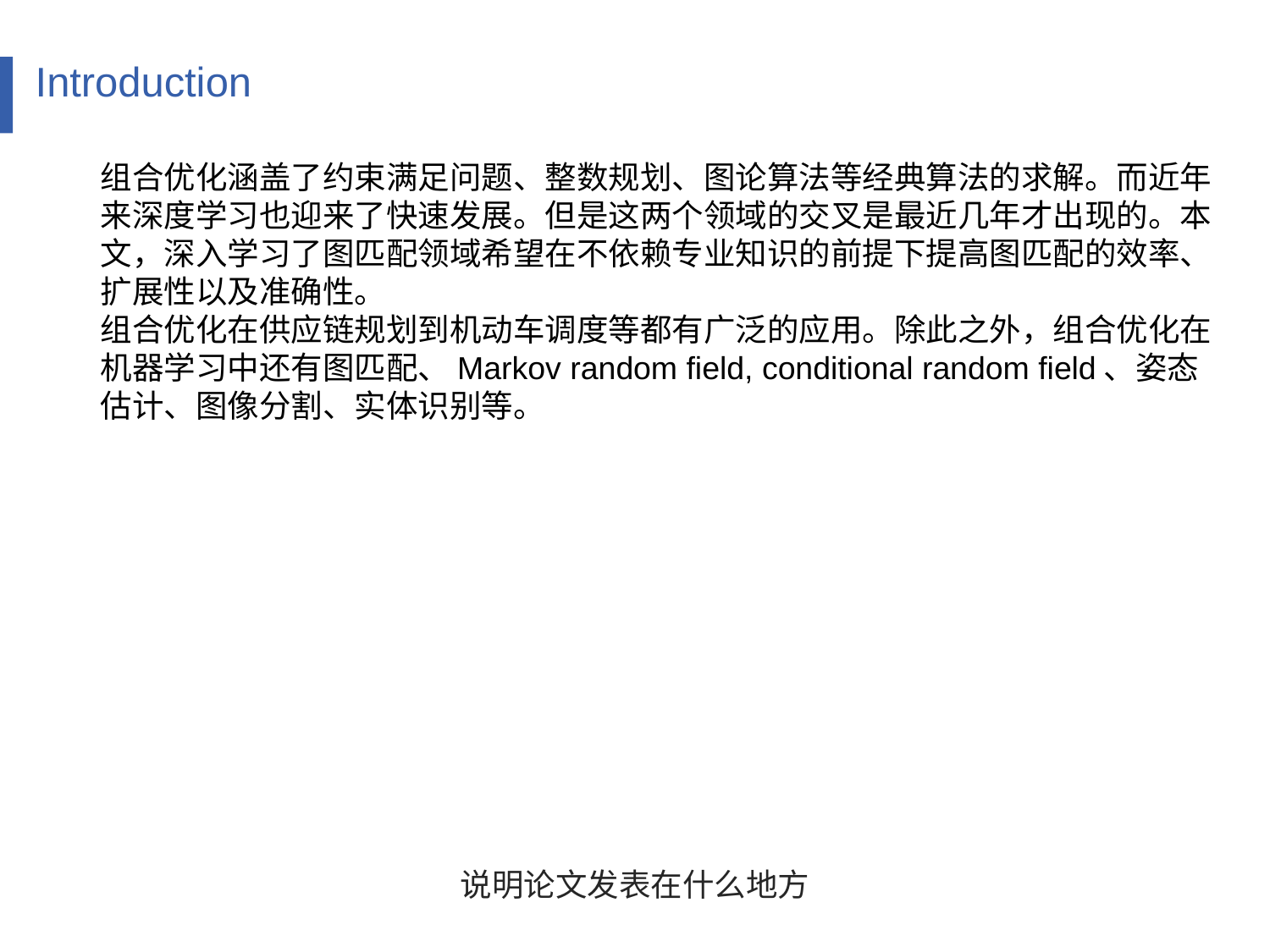

Introduction
组合优化涵盖了约束满足问题、整数规划、图论算法等经典算法的求解。而近年来深度学习也迎来了快速发展。但是这两个领域的交叉是最近几年才出现的。本文，深入学习了图匹配领域希望在不依赖专业知识的前提下提高图匹配的效率、扩展性以及准确性。
组合优化在供应链规划到机动车调度等都有广泛的应用。除此之外，组合优化在机器学习中还有图匹配、Markov random field, conditional random field、姿态估计、图像分割、实体识别等。
说明论文发表在什么地方